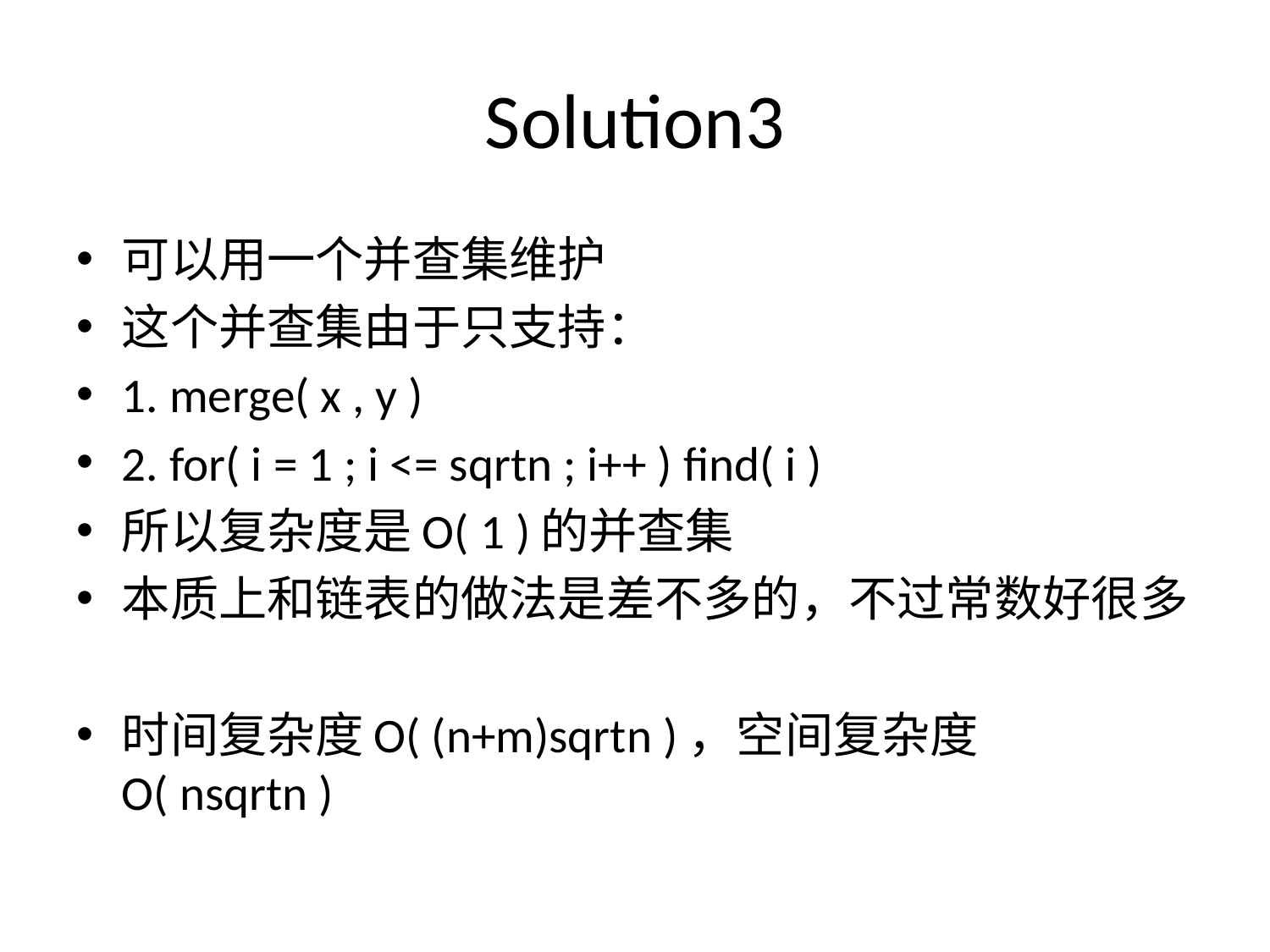

# Solution3
可以用一个并查集维护
这个并查集由于只支持：
1. merge( x , y )
2. for( i = 1 ; i <= sqrtn ; i++ ) find( i )
所以复杂度是O( 1 )的并查集
本质上和链表的做法是差不多的，不过常数好很多

时间复杂度O( (n+m)sqrtn )，空间复杂度O( nsqrtn )